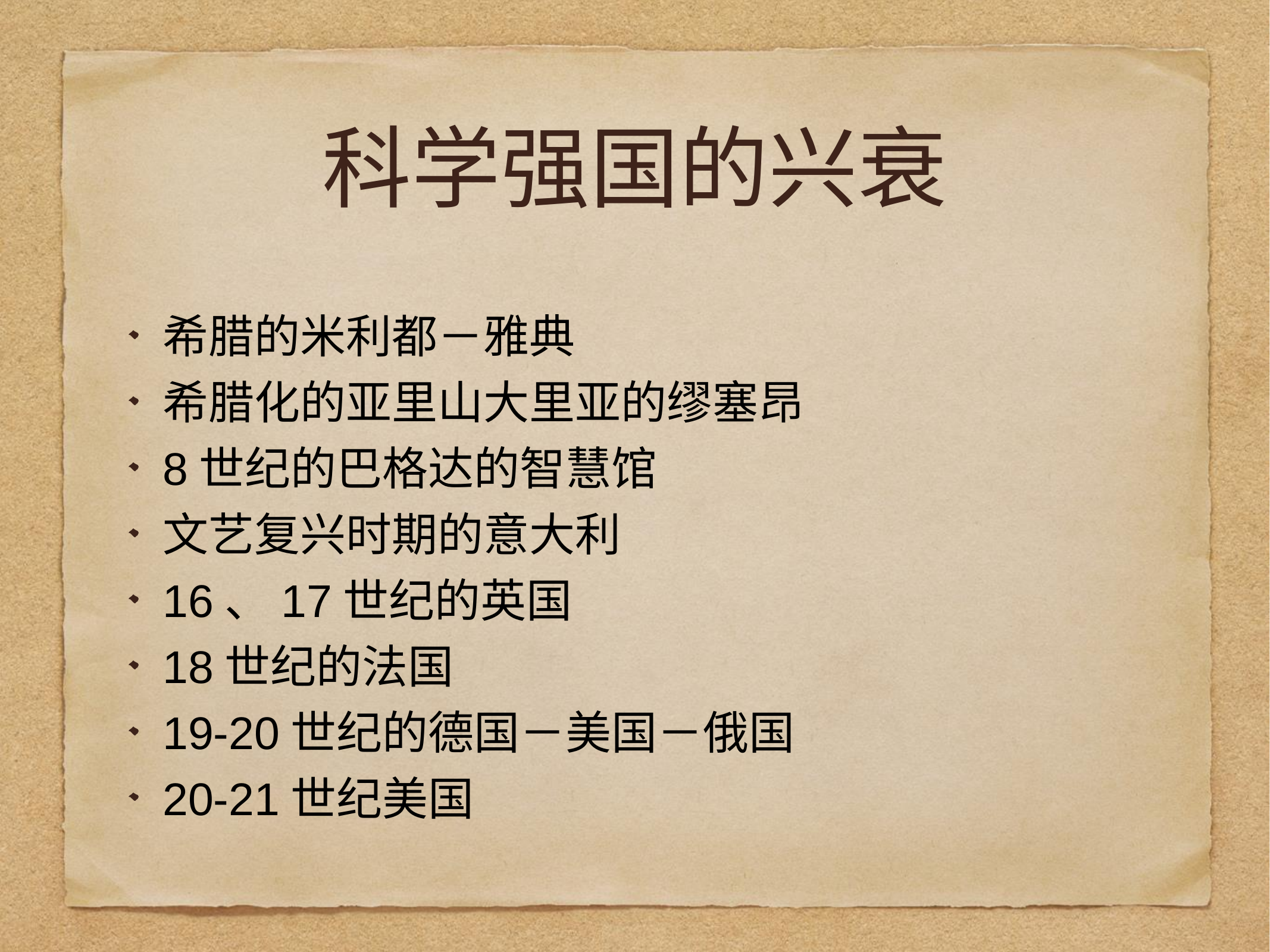

# 科学强国的兴衰
希腊的米利都－雅典
希腊化的亚里山大里亚的缪塞昂
8世纪的巴格达的智慧馆
文艺复兴时期的意大利
16、17世纪的英国
18世纪的法国
19-20世纪的德国－美国－俄国
20-21世纪美国